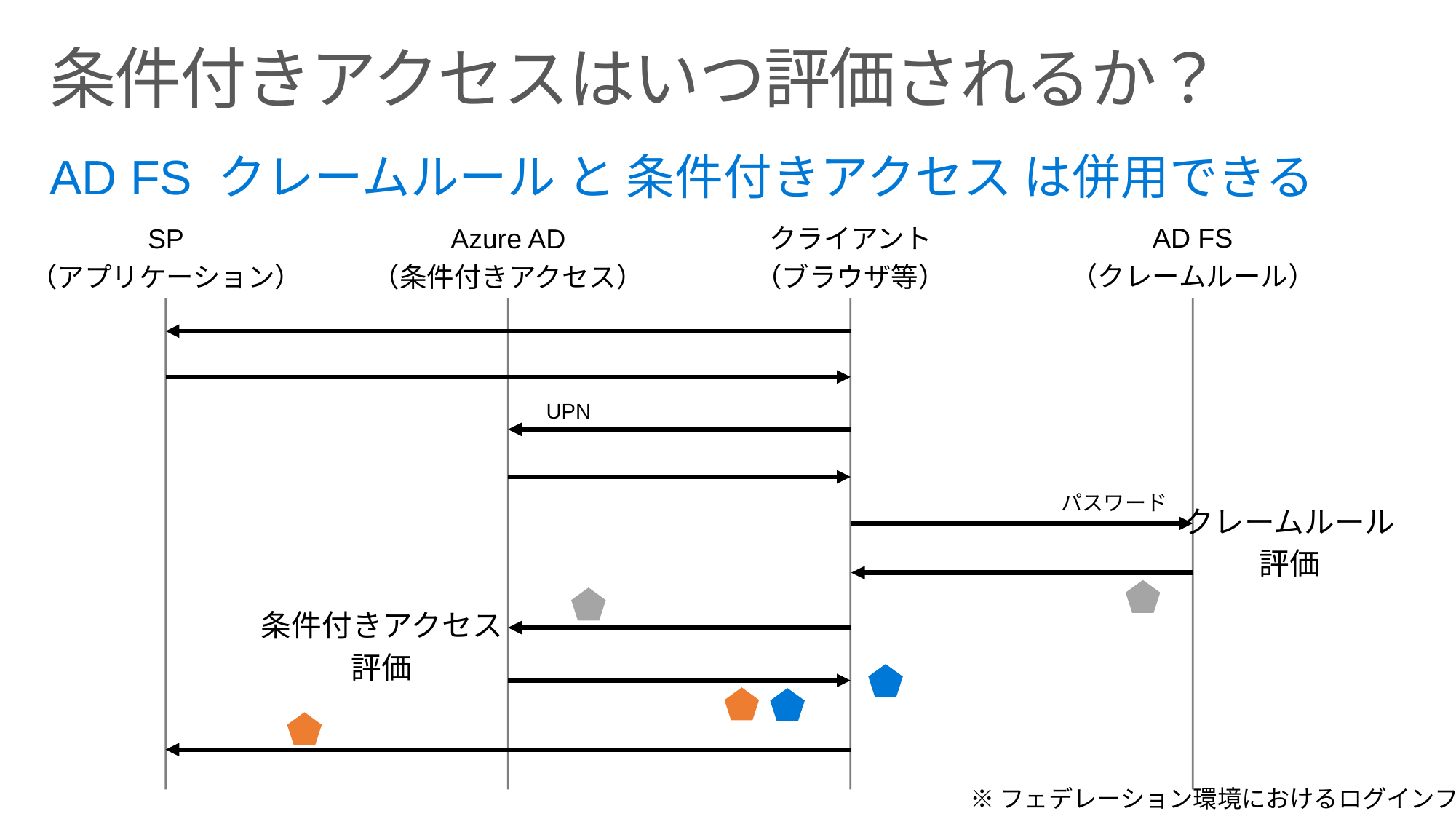

# 条件付きアクセスはいつ評価されるか？
AD FS クレームルール と 条件付きアクセス は併用できる
SP
（アプリケーション）
Azure AD
（条件付きアクセス）
クライアント
（ブラウザ等）
AD FS
（クレームルール）
UPN
パスワード
クレームルール
評価

条件付きアクセス
評価

※フェデレーション環境におけるログインフロー